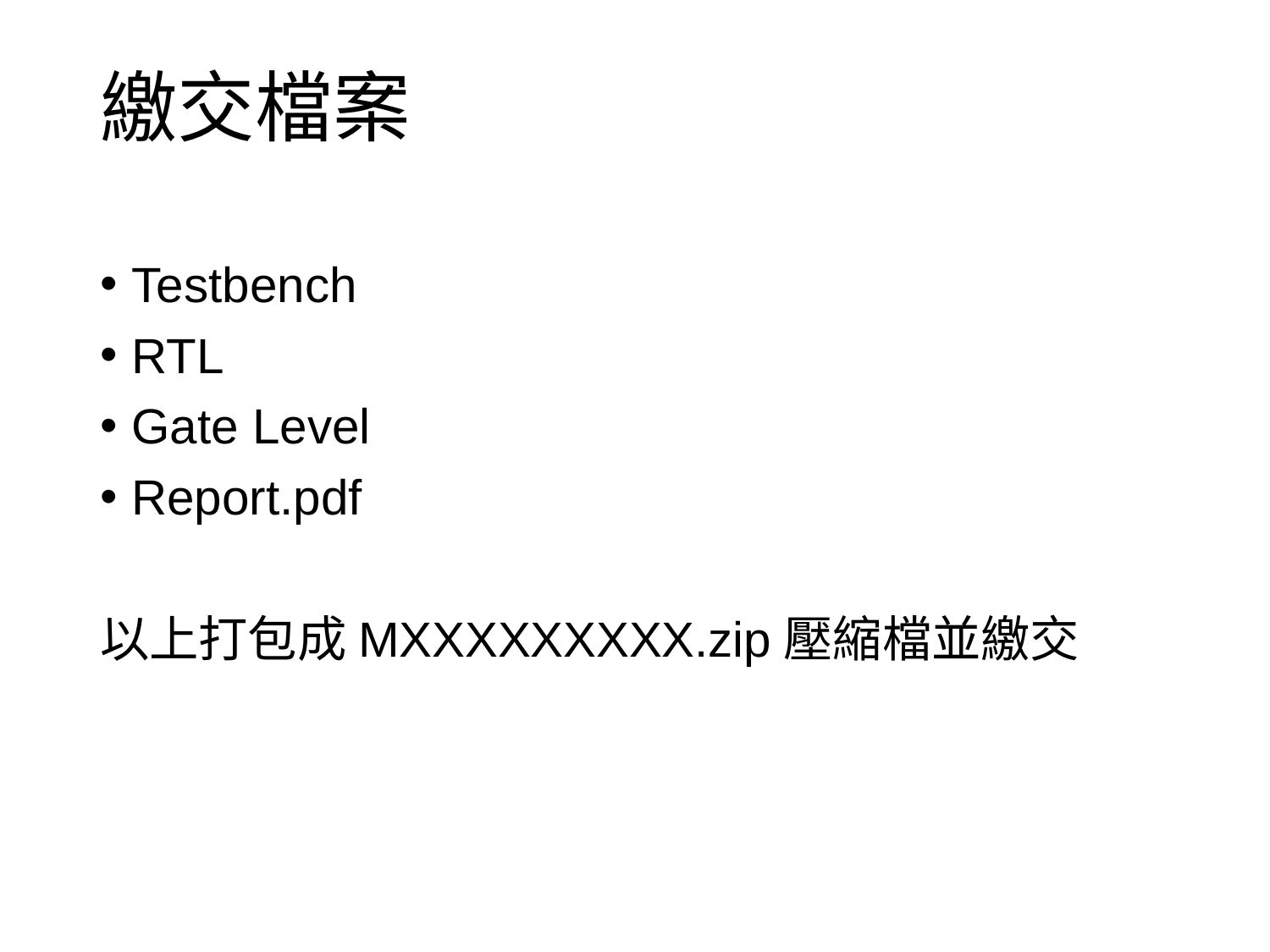

# 繳交檔案
Testbench
RTL
Gate Level
Report.pdf

以上打包成MXXXXXXXXX.zip壓縮檔並繳交